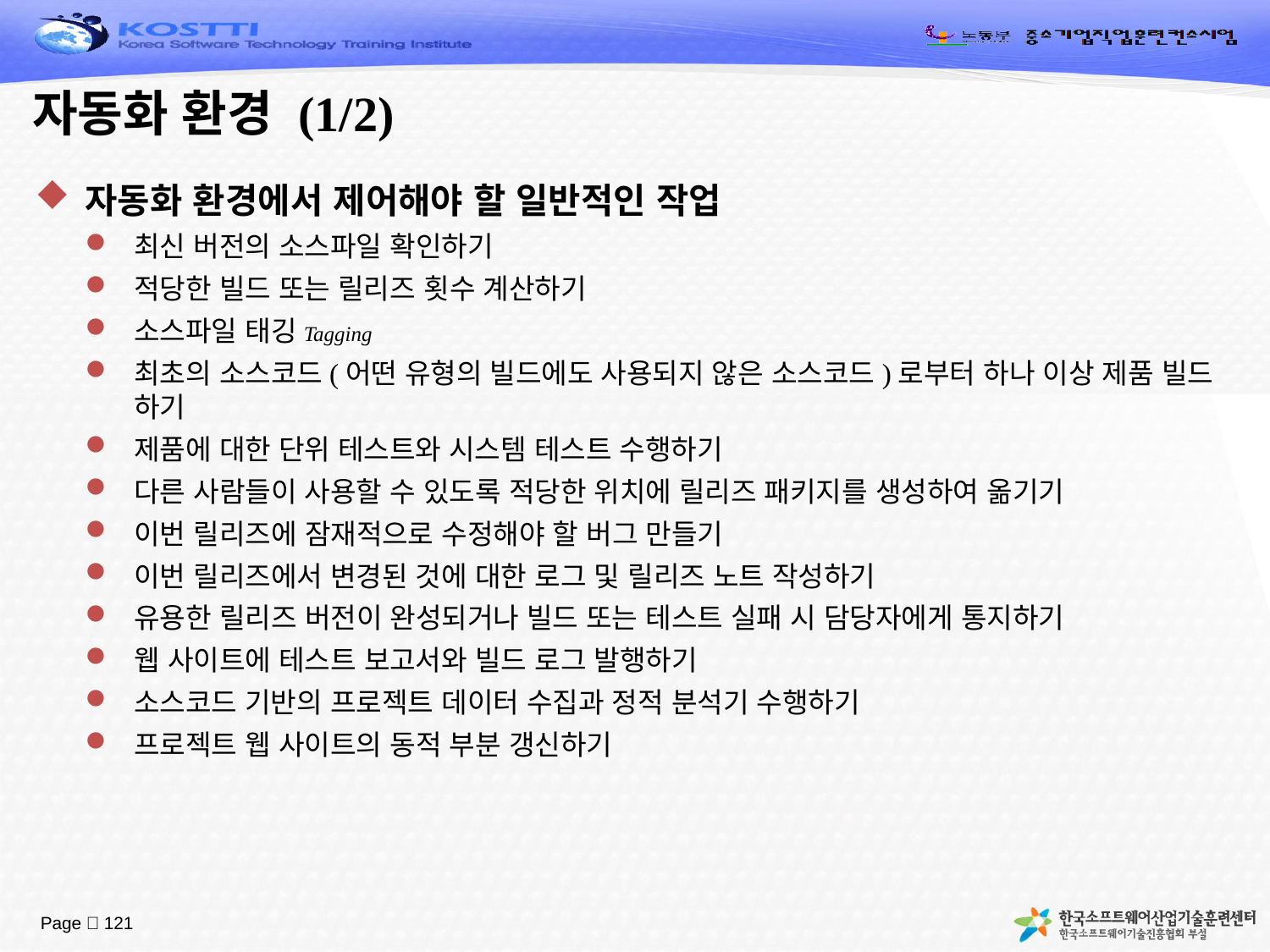

# 자동화 환경 (1/2)
자동화 환경에서 제어해야 할 일반적인 작업
최신 버전의 소스파일 확인하기
적당한 빌드 또는 릴리즈 횟수 계산하기
소스파일 태깅Tagging
최초의 소스코드(어떤 유형의 빌드에도 사용되지 않은 소스코드)로부터 하나 이상 제품 빌드 하기
제품에 대한 단위 테스트와 시스템 테스트 수행하기
다른 사람들이 사용할 수 있도록 적당한 위치에 릴리즈 패키지를 생성하여 옮기기
이번 릴리즈에 잠재적으로 수정해야 할 버그 만들기
이번 릴리즈에서 변경된 것에 대한 로그 및 릴리즈 노트 작성하기
유용한 릴리즈 버전이 완성되거나 빌드 또는 테스트 실패 시 담당자에게 통지하기
웹 사이트에 테스트 보고서와 빌드 로그 발행하기
소스코드 기반의 프로젝트 데이터 수집과 정적 분석기 수행하기
프로젝트 웹 사이트의 동적 부분 갱신하기